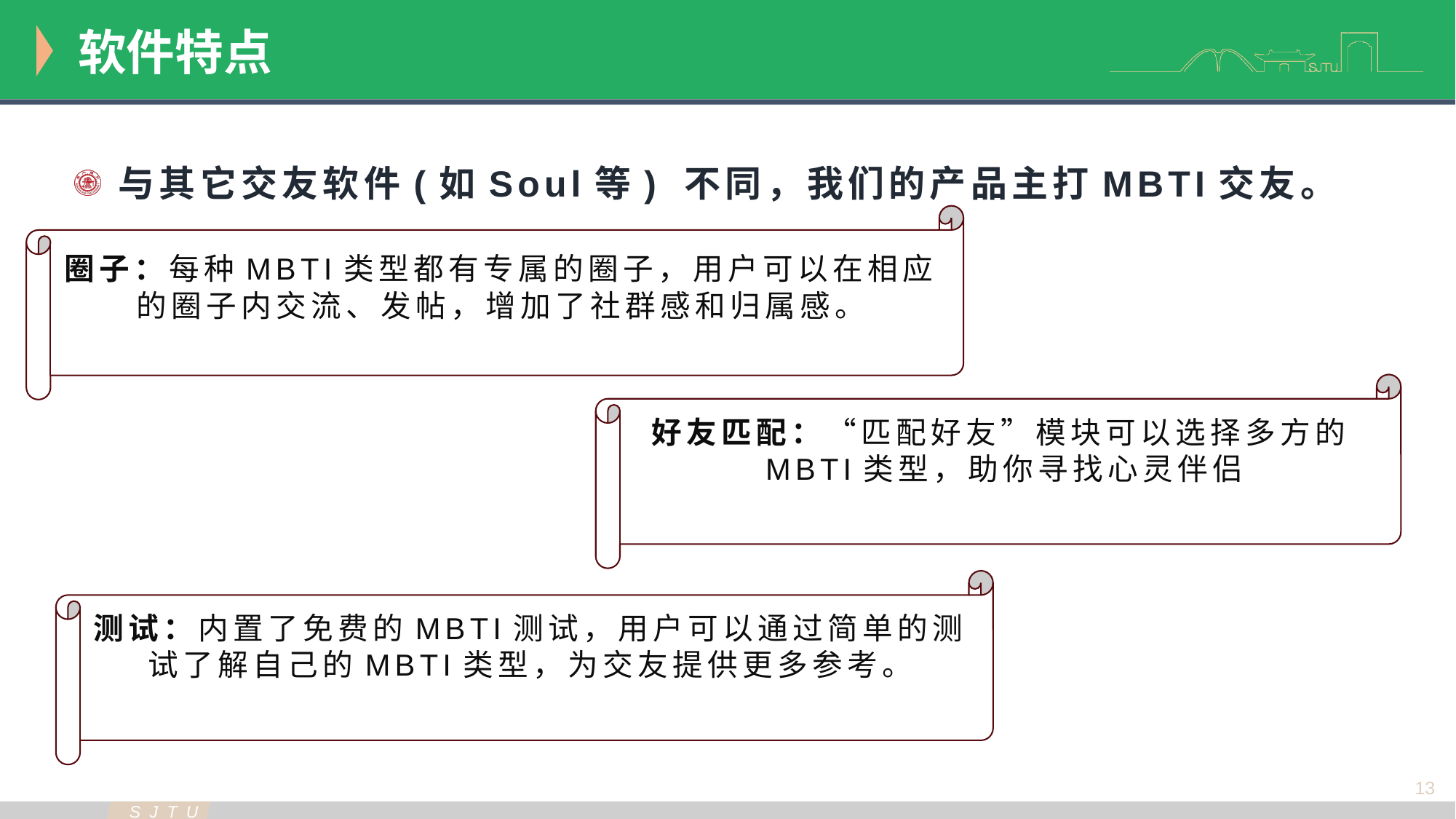

软件特点
与其它交友软件(如Soul等) 不同，我们的产品主打MBTI交友。

圈子：每种MBTI类型都有专属的圈子，用户可以在相应的圈子内交流、发帖，增加了社群感和归属感。

好友匹配：“匹配好友”模块可以选择多方的MBTI类型，助你寻找心灵伴侣

测试：内置了免费的MBTI测试，用户可以通过简单的测试了解自己的MBTI类型，为交友提供更多参考。

13